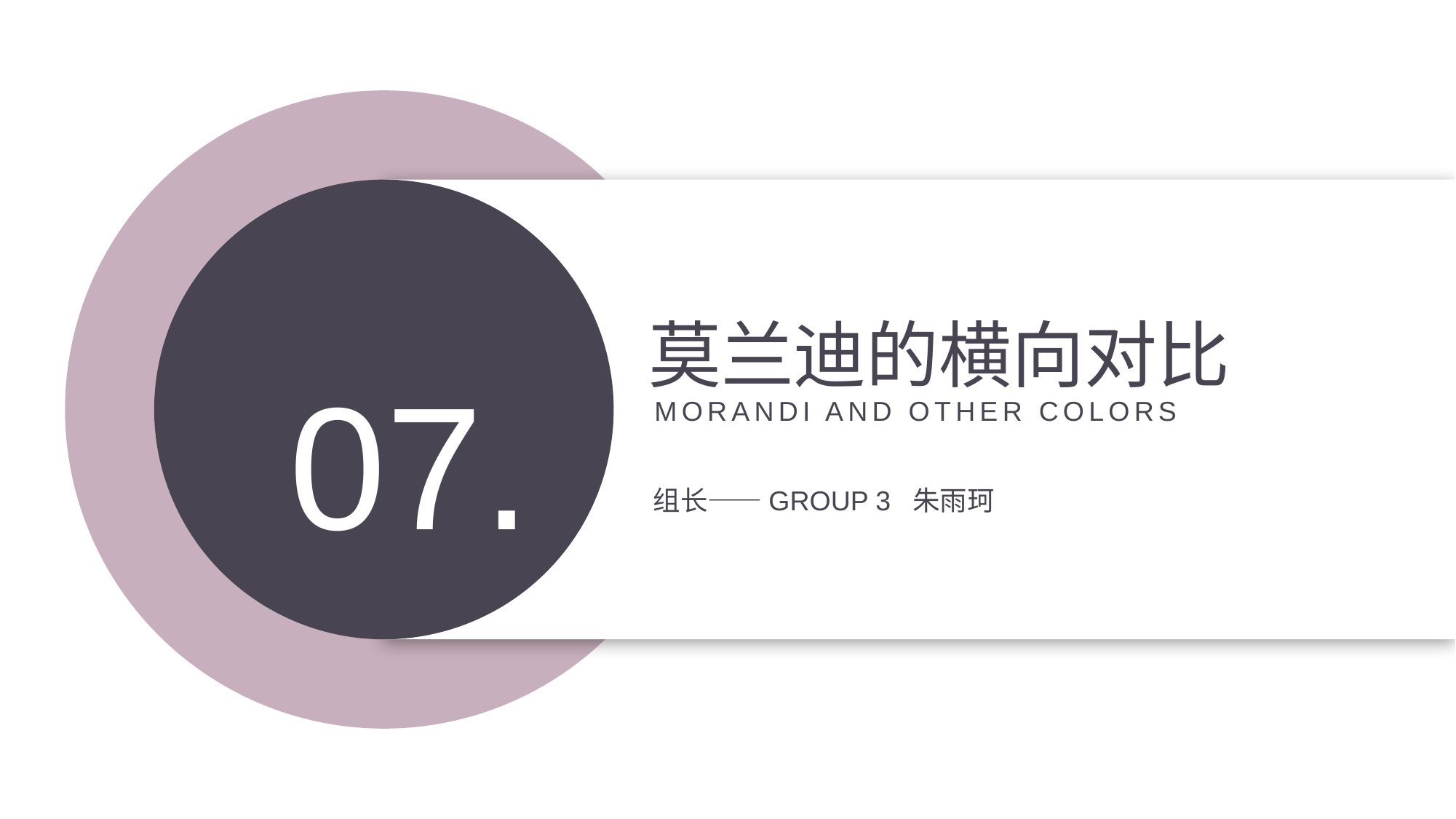

07.
莫兰迪的横向对比
MORANDI AND OTHER COLORS
组长——GROUP 3  朱雨珂